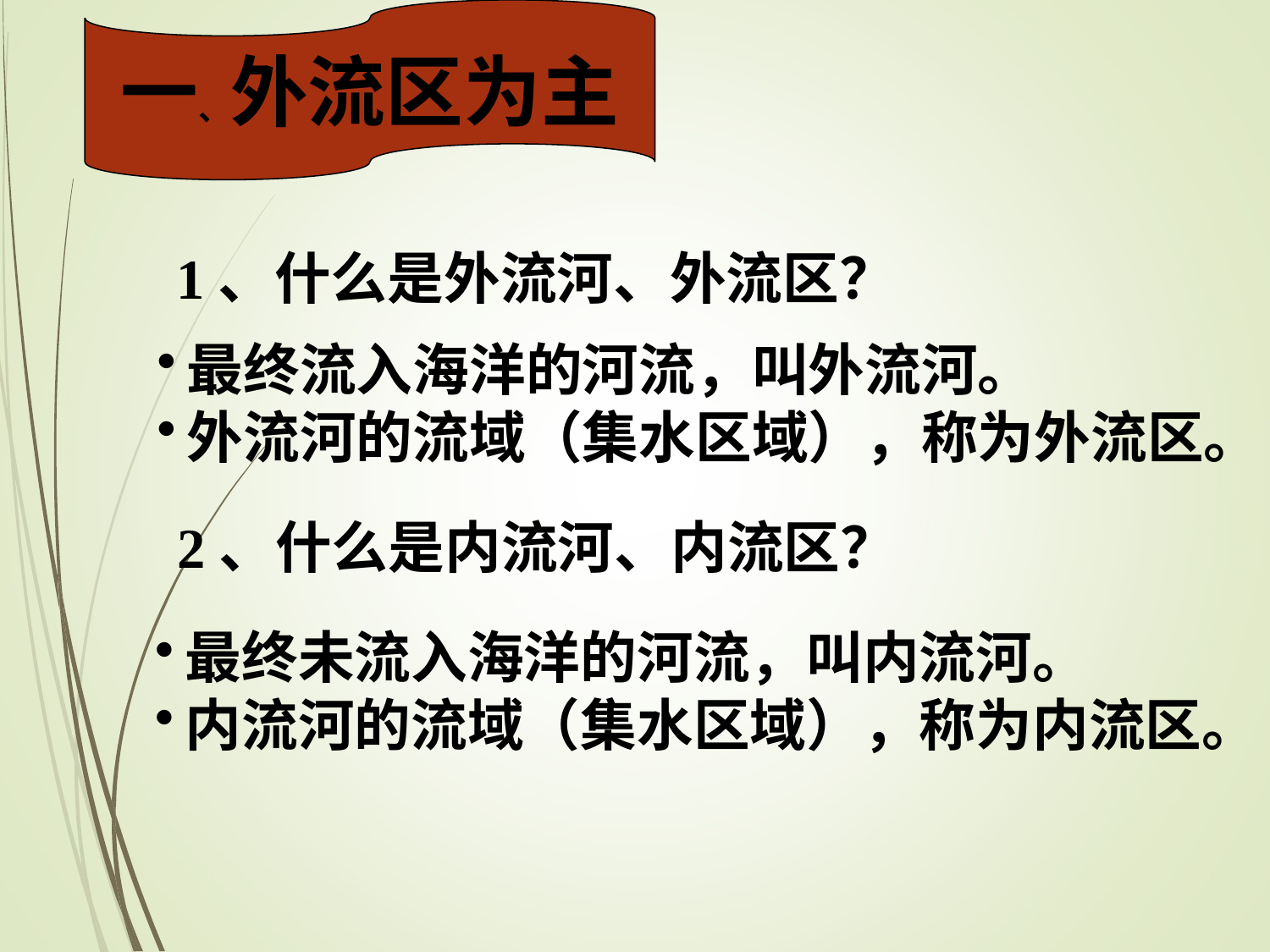

一、外流区为主
1、什么是外流河、外流区？
最终流入海洋的河流，叫外流河。
外流河的流域（集水区域），称为外流区。
2、什么是内流河、内流区？
最终未流入海洋的河流，叫内流河。
内流河的流域（集水区域），称为内流区。